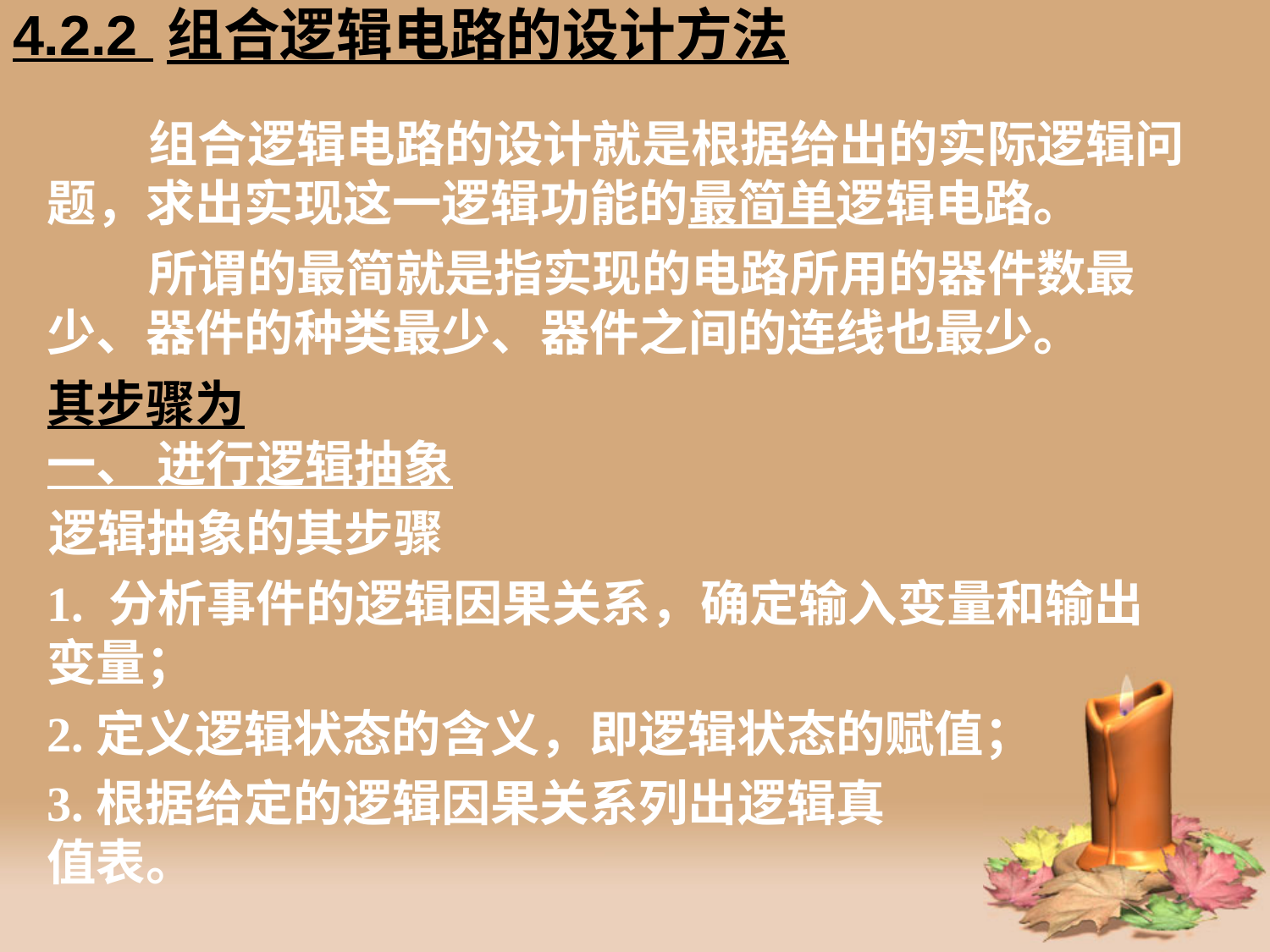

# 4.2.2 组合逻辑电路的设计方法
        组合逻辑电路的设计就是根据给出的实际逻辑问题，求出实现这一逻辑功能的最简单逻辑电路。
        所谓的最简就是指实现的电路所用的器件数最少、器件的种类最少、器件之间的连线也最少。
其步骤为
一、 进行逻辑抽象
逻辑抽象的其步骤
1. 分析事件的逻辑因果关系，确定输入变量和输出变量；
2.定义逻辑状态的含义，即逻辑状态的赋值；
3.根据给定的逻辑因果关系列出逻辑真值表。